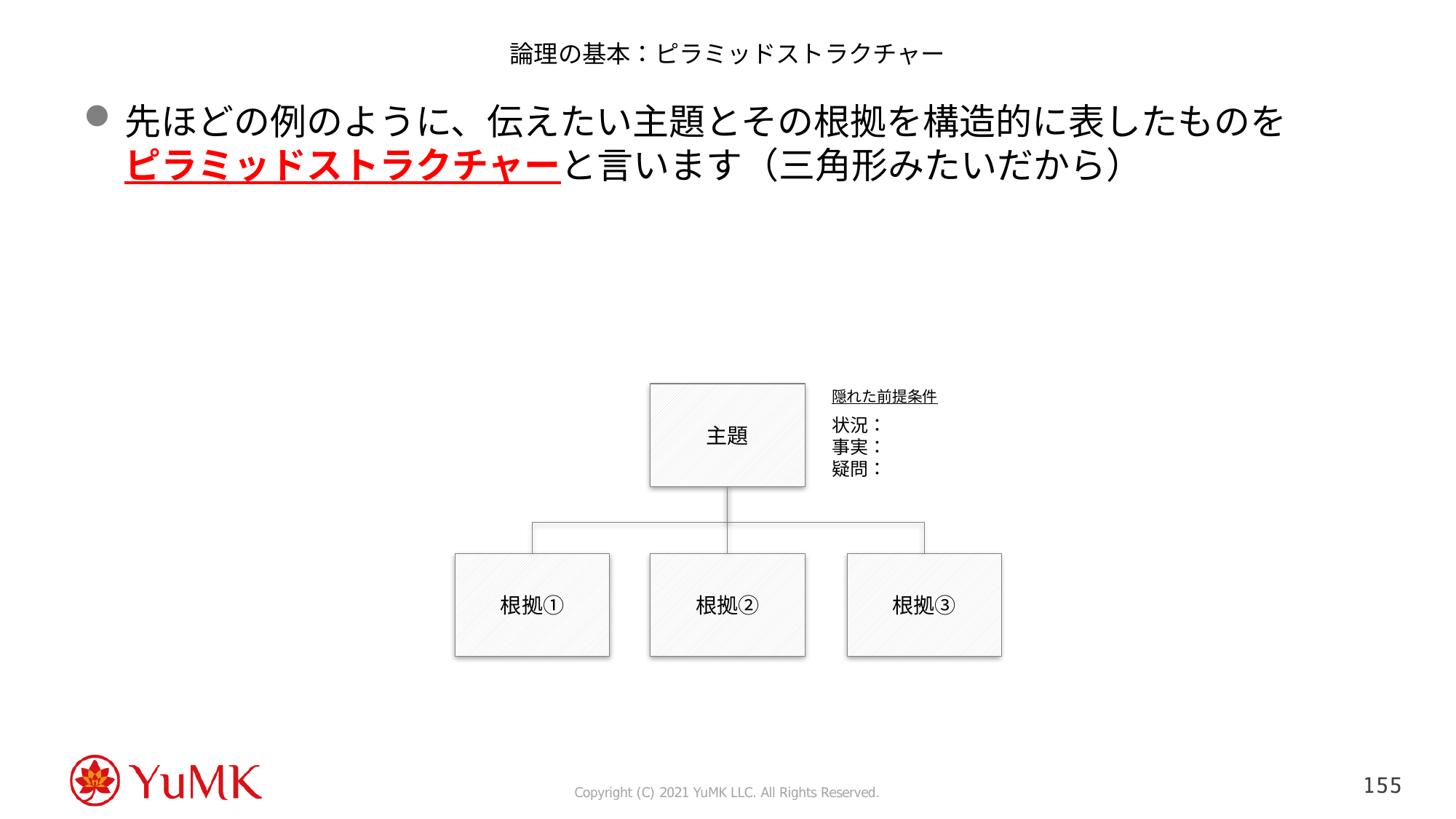

# 論理の基本：ピラミッドストラクチャー
先ほどの例のように、伝えたい主題とその根拠を構造的に表したものを
ピラミッドストラクチャーと言います（三角形みたいだから）

隠れた前提条件
状況：
事実：
疑問：
主題
根拠①
根拠②
根拠③
155